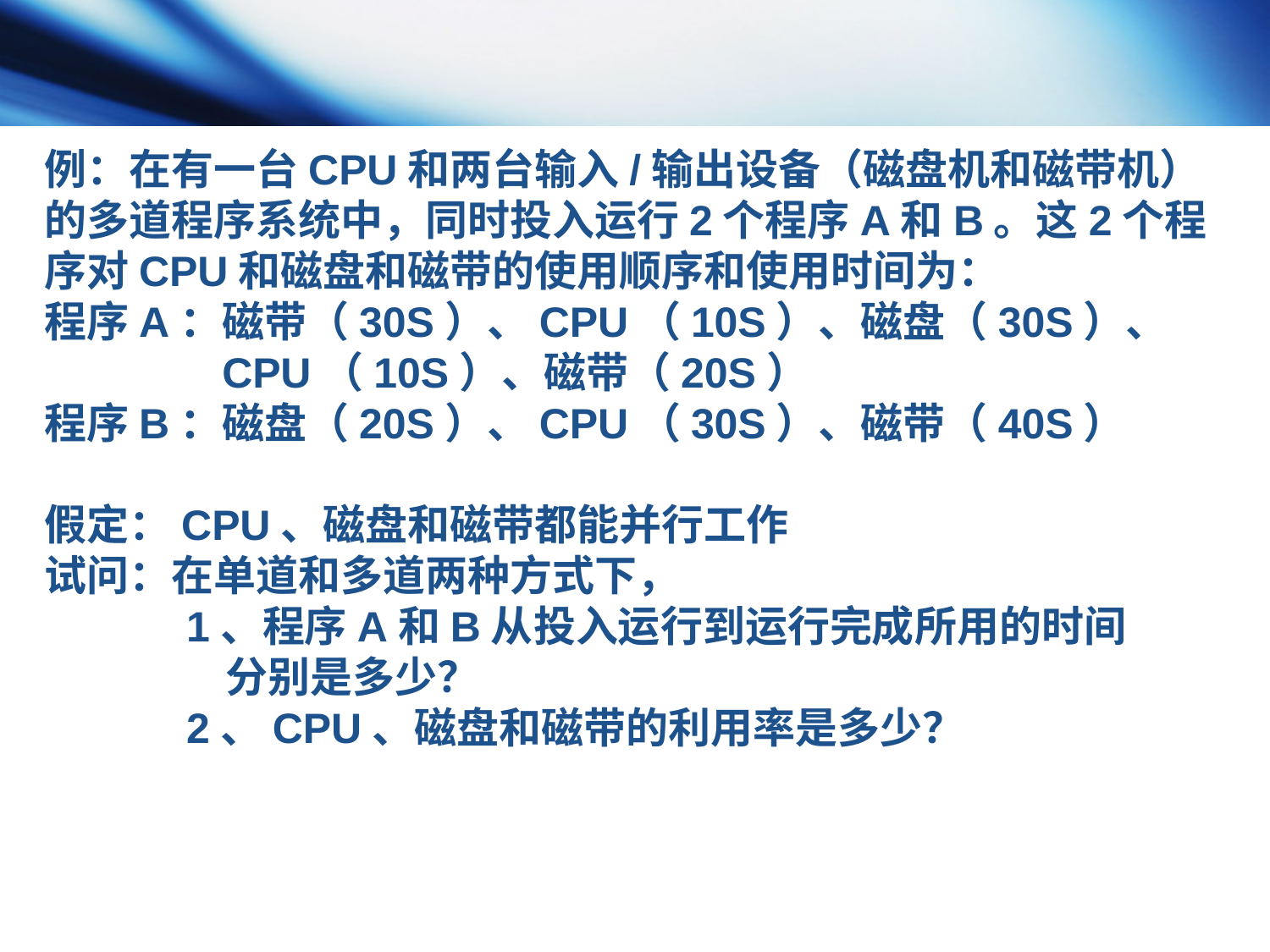

例：在有一台CPU和两台输入/输出设备（磁盘机和磁带机）的多道程序系统中，同时投入运行2个程序A和B。这2个程
序对CPU和磁盘和磁带的使用顺序和使用时间为：
程序A：磁带（30S）、CPU（10S）、磁盘（30S）、
               CPU（10S）、磁带（20S）
程序B：磁盘（20S）、CPU（30S）、磁带（40S）

假定：CPU、磁盘和磁带都能并行工作
试问：在单道和多道两种方式下，
            1、程序A和B从投入运行到运行完成所用的时间
                  分别是多少？
            2、CPU、磁盘和磁带的利用率是多少？